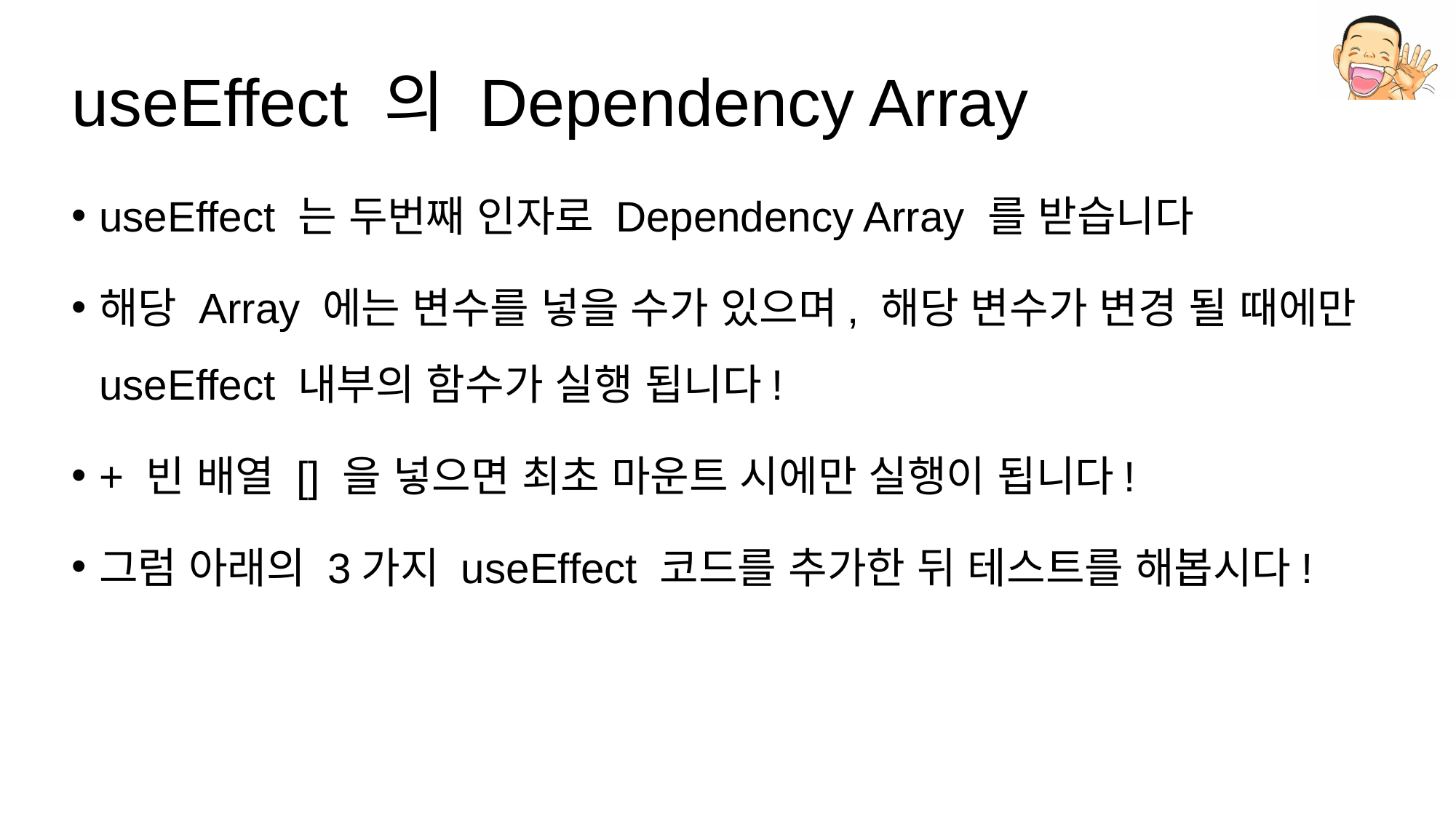

# useEffect 의 Dependency Array
useEffect 는 두번째 인자로 Dependency Array 를 받습니다
해당 Array 에는 변수를 넣을 수가 있으며, 해당 변수가 변경 될 때에만 useEffect 내부의 함수가 실행 됩니다!
+ 빈 배열 [] 을 넣으면 최초 마운트 시에만 실행이 됩니다!
그럼 아래의 3가지 useEffect 코드를 추가한 뒤 테스트를 해봅시다!